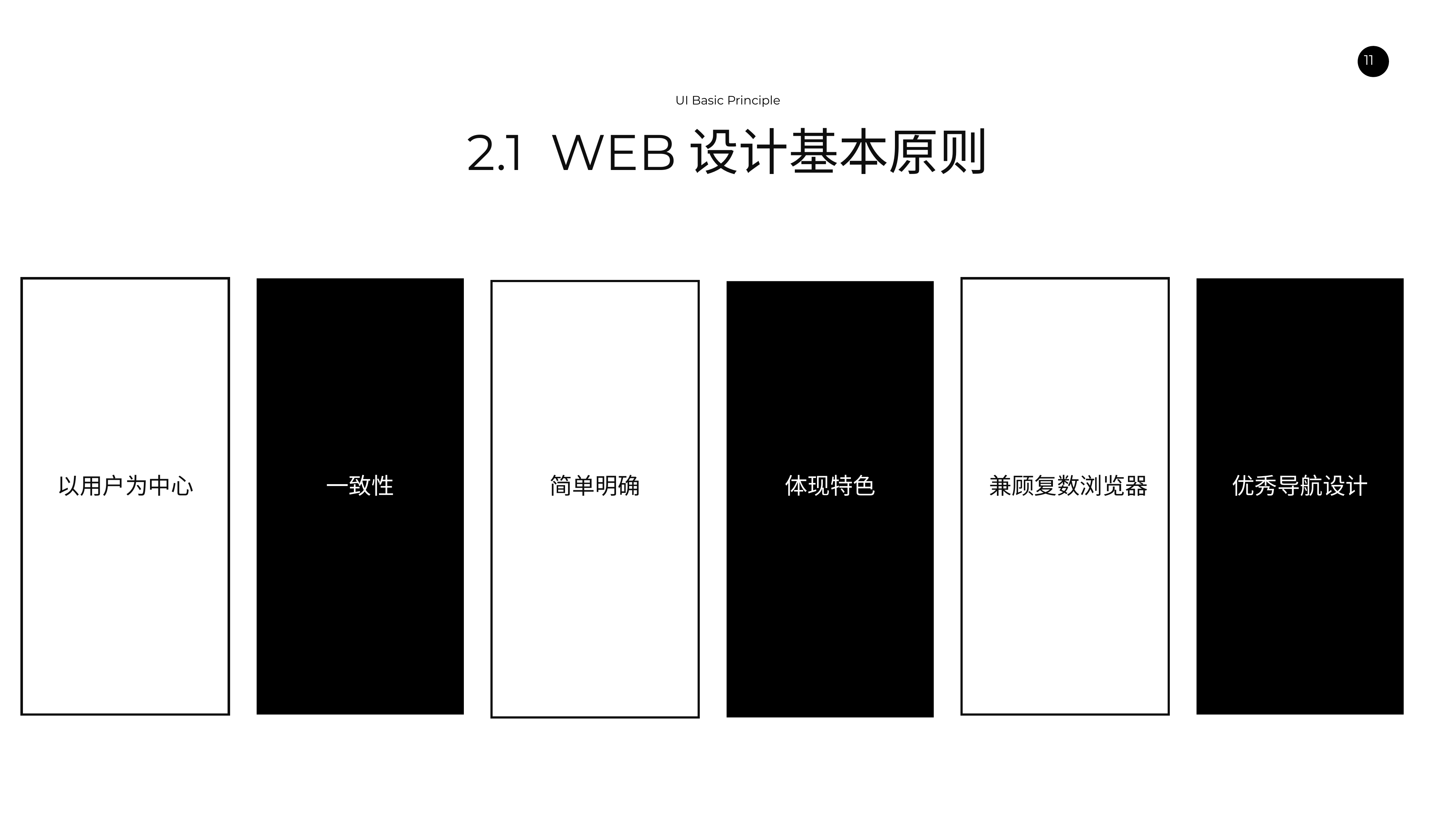

UI Basic Principle
2.1  WEB设计基本原则

以用户为中心

一致性
简单明确
体现特色
兼顾复数浏览器
优秀导航设计